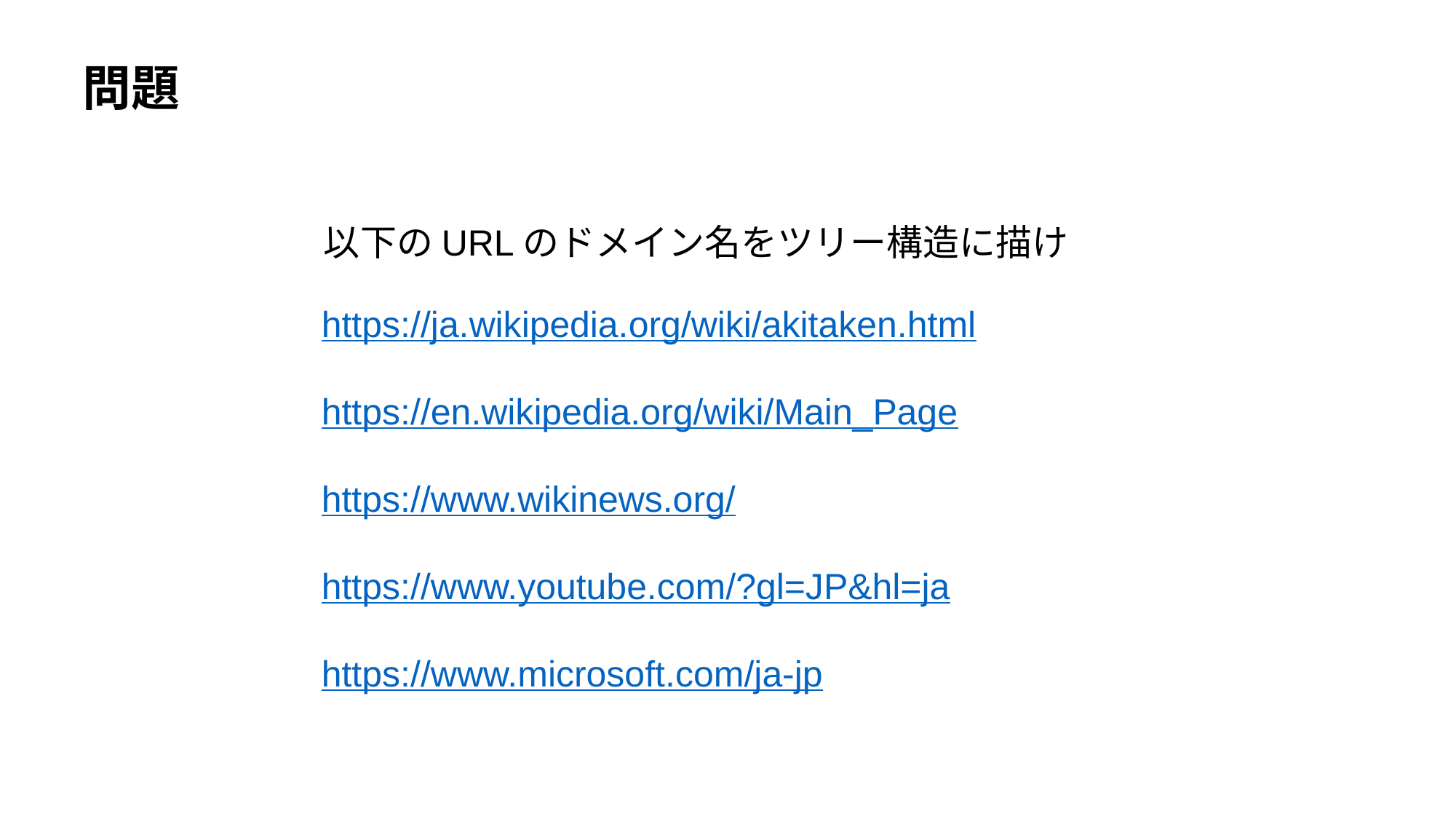

問題
以下のURLのドメイン名をツリー構造に描け
https://ja.wikipedia.org/wiki/akitaken.html

https://en.wikipedia.org/wiki/Main_Page

https://www.wikinews.org/

https://www.youtube.com/?gl=JP&hl=ja

https://www.microsoft.com/ja-jp